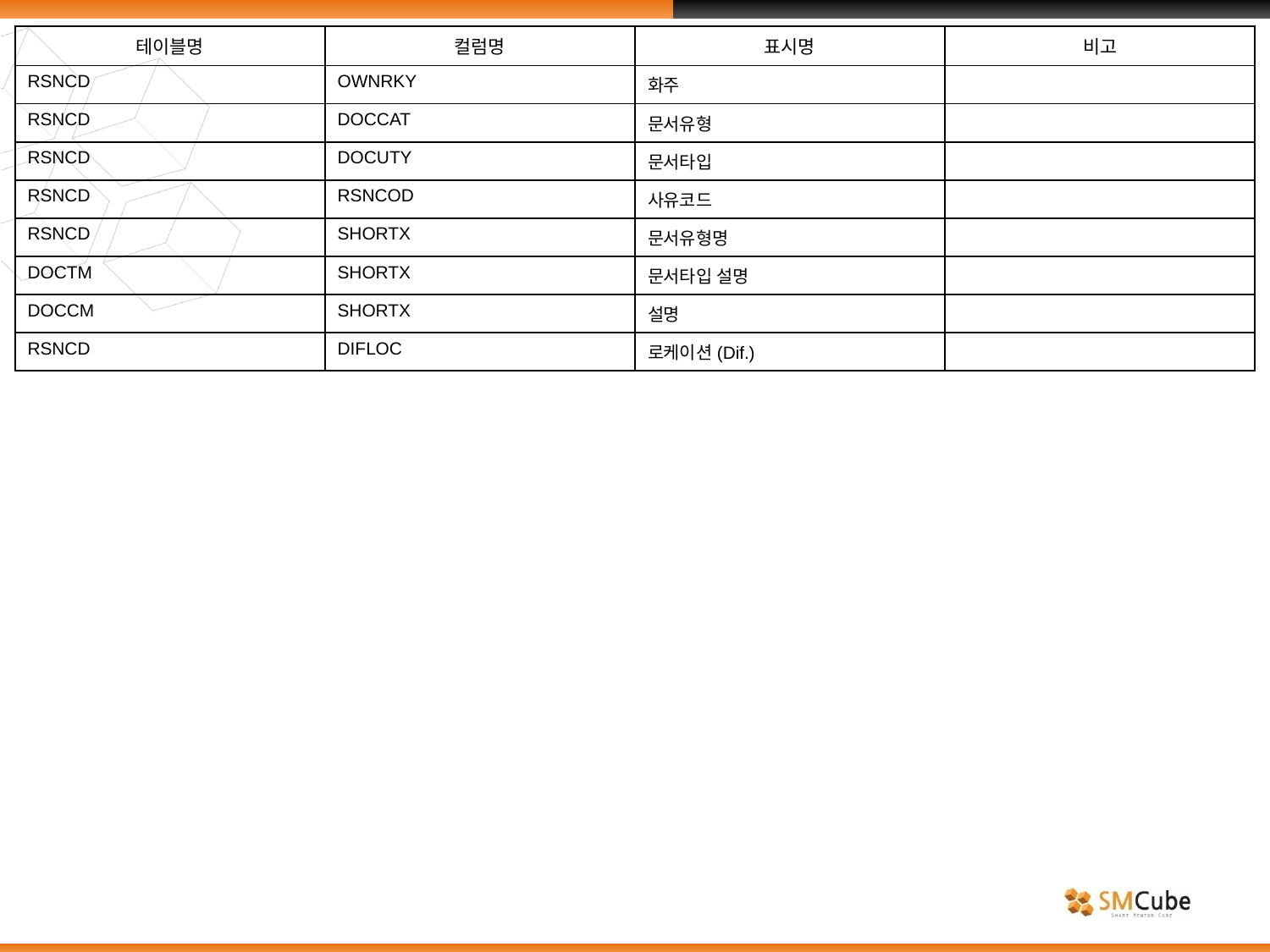

| 테이블명 | 컬럼명 | 표시명 | 비고 |
| --- | --- | --- | --- |
| RSNCD | OWNRKY | 화주 |  |
| RSNCD | DOCCAT | 문서유형 |  |
| RSNCD | DOCUTY | 문서타입 |  |
| RSNCD | RSNCOD | 사유코드 |  |
| RSNCD | SHORTX | 문서유형명 |  |
| DOCTM | SHORTX | 문서타입 설명 |  |
| DOCCM | SHORTX | 설명 |  |
| RSNCD | DIFLOC | 로케이션(Dif.) |  |